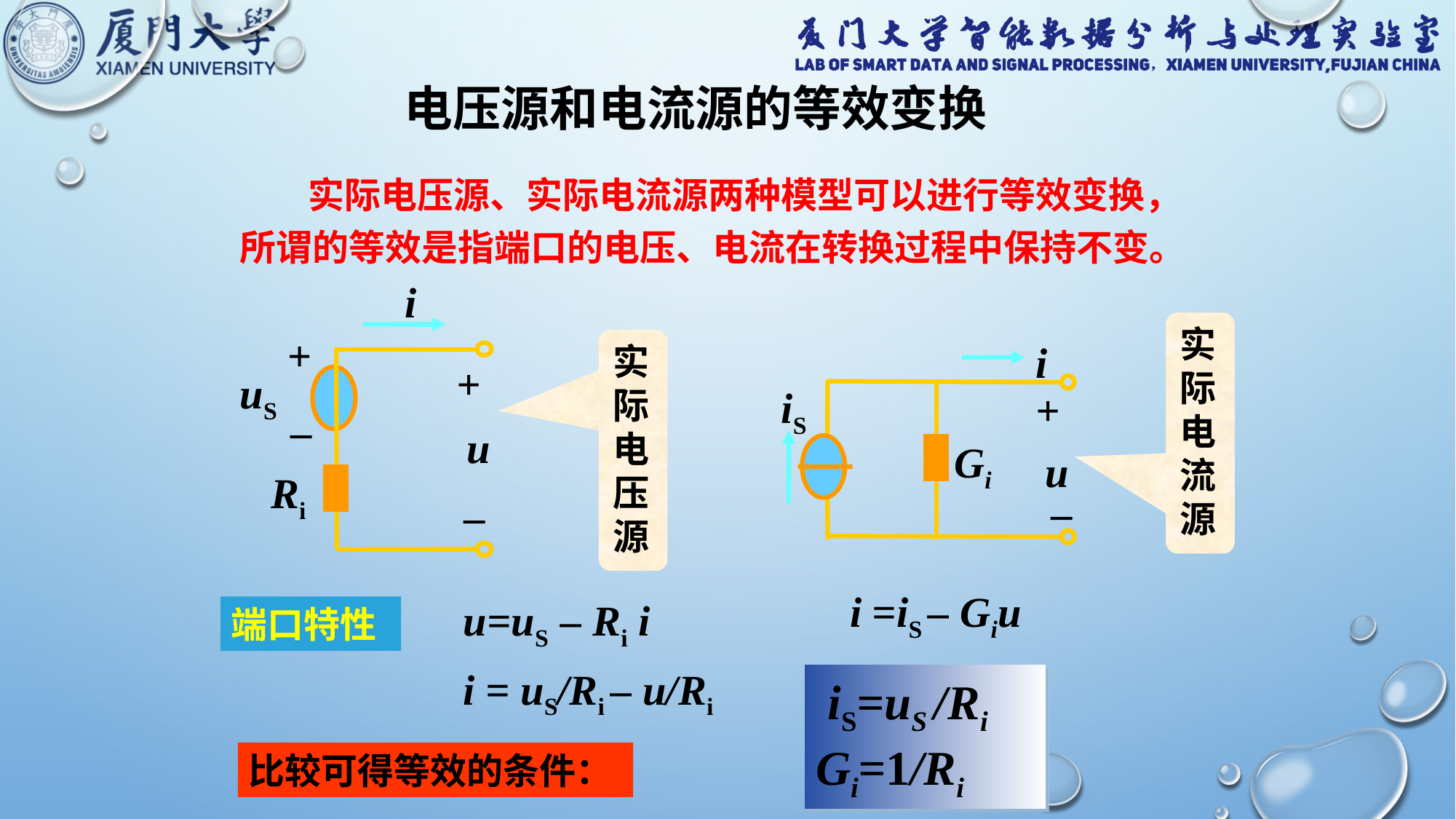

电压源和电流源的等效变换
实际电压源、实际电流源两种模型可以进行等效变换，所谓的等效是指端口的电压、电流在转换过程中保持不变。
i
+

+
uS

_
u
Ri

_

实际电流源

i

iS

+

Gi

u

_

实际电压源

i =iS – Giu
u=uS  – Ri i
端口特性
i = uS/Ri – u/Ri
 iS=uS /Ri      Gi=1/Ri
比较可得等效的条件：
131